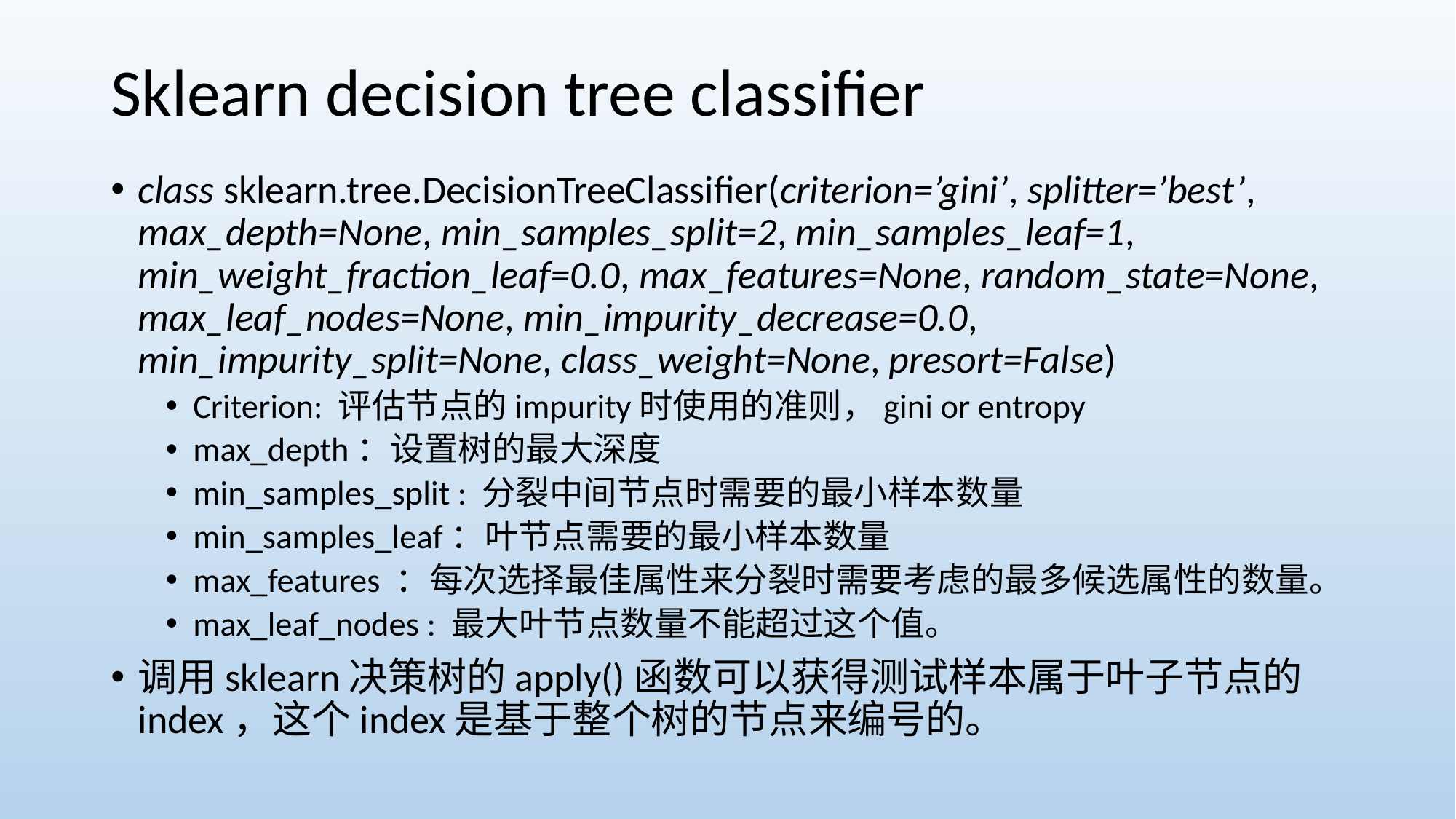

# Sklearn decision tree classifier
class sklearn.tree.DecisionTreeClassifier(criterion=’gini’, splitter=’best’, max_depth=None, min_samples_split=2, min_samples_leaf=1, min_weight_fraction_leaf=0.0, max_features=None, random_state=None, max_leaf_nodes=None, min_impurity_decrease=0.0, min_impurity_split=None, class_weight=None, presort=False)
Criterion: 评估节点的impurity时使用的准则，gini or entropy
max_depth：设置树的最大深度
min_samples_split : 分裂中间节点时需要的最小样本数量
min_samples_leaf：叶节点需要的最小样本数量
max_features ：每次选择最佳属性来分裂时需要考虑的最多候选属性的数量。
max_leaf_nodes : 最大叶节点数量不能超过这个值。
调用sklearn决策树的apply()函数可以获得测试样本属于叶子节点的index，这个index是基于整个树的节点来编号的。